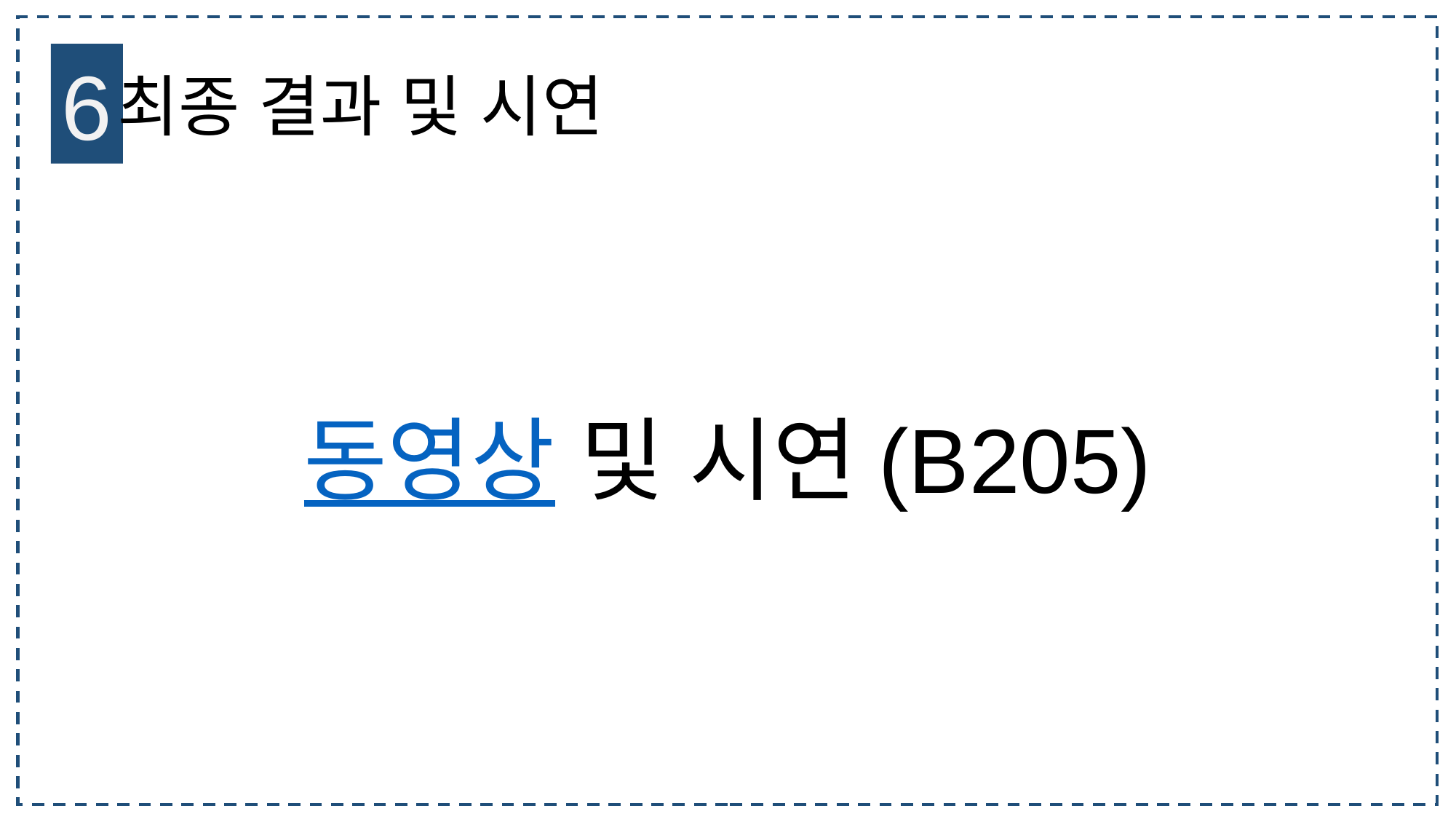

6
최종 결과 및 시연
동영상 및 시연(B205)